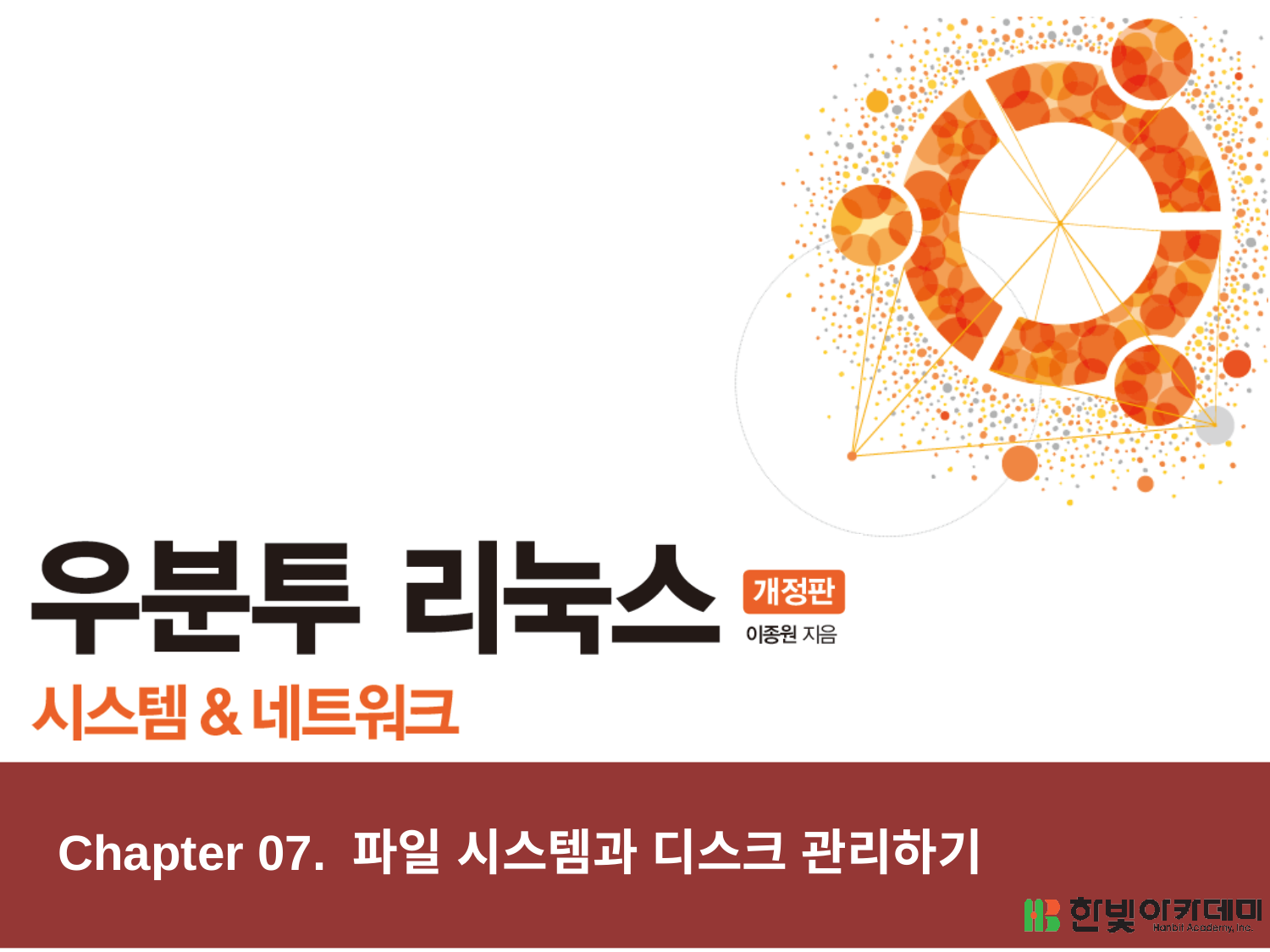

# Chapter 07. 파일 시스템과 디스크 관리하기